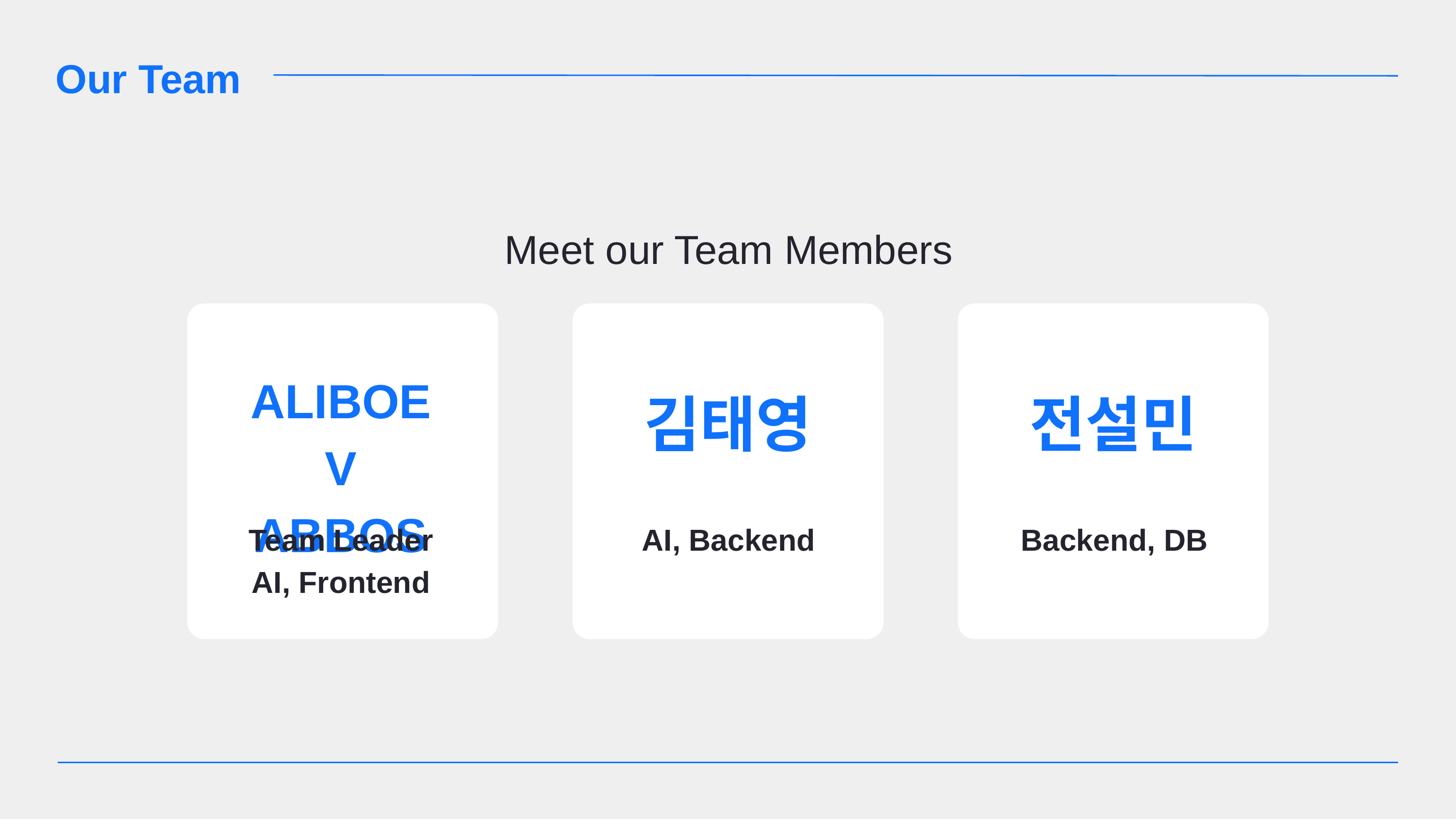

Our Team

Meet our Team Members

ALIBOEV
ABBOS
김태영
전설민
Team Leader
AI, Frontend
AI, Backend
Backend, DB